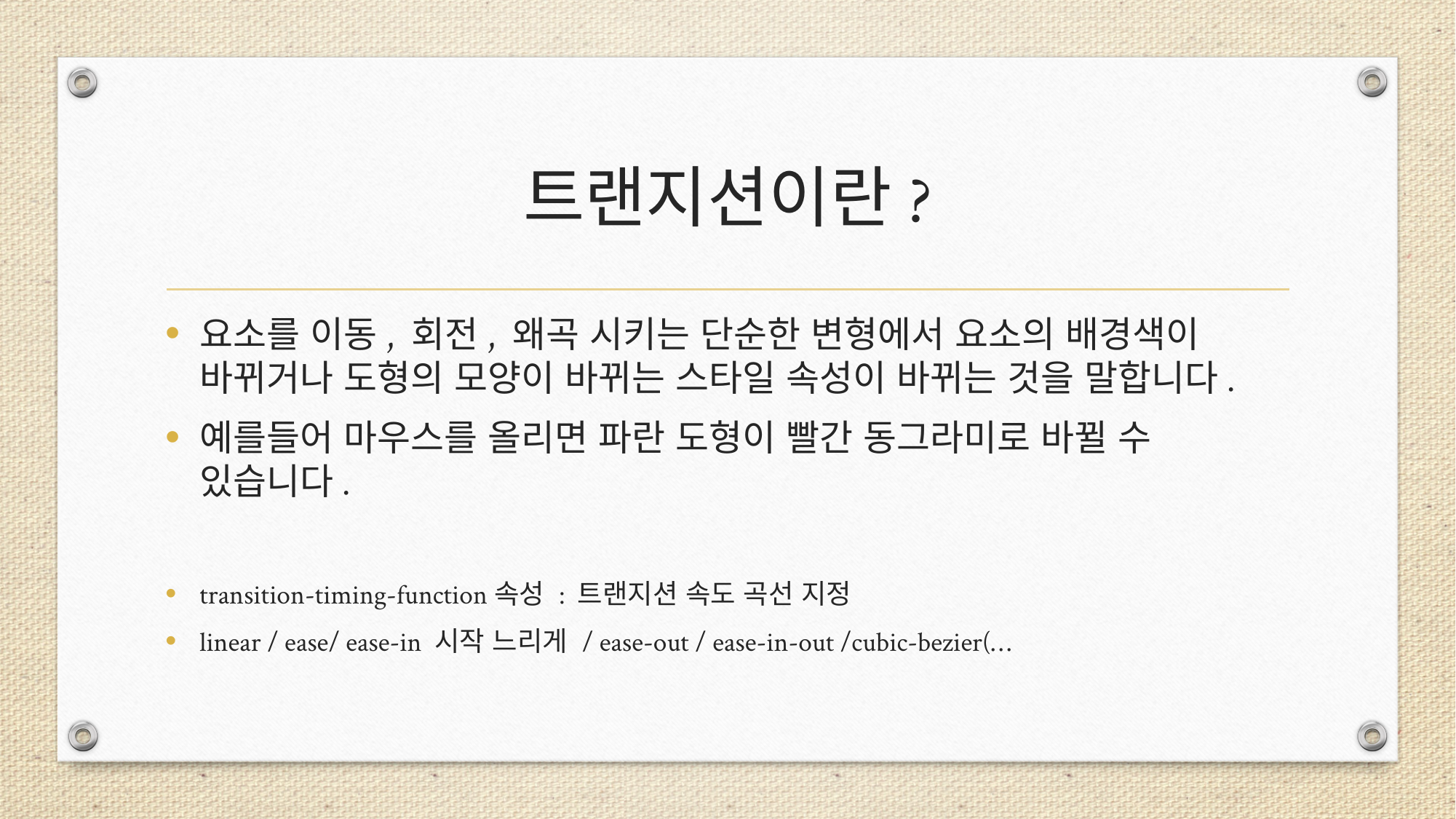

# 트랜지션이란?
요소를 이동, 회전, 왜곡 시키는 단순한 변형에서 요소의 배경색이 바뀌거나 도형의 모양이 바뀌는 스타일 속성이 바뀌는 것을 말합니다.
예를들어 마우스를 올리면 파란 도형이 빨간 동그라미로 바뀔 수 있습니다.

transition-timing-function속성 : 트랜지션 속도 곡선 지정
linear / ease/ ease-in 시작 느리게 / ease-out / ease-in-out /cubic-bezier(…